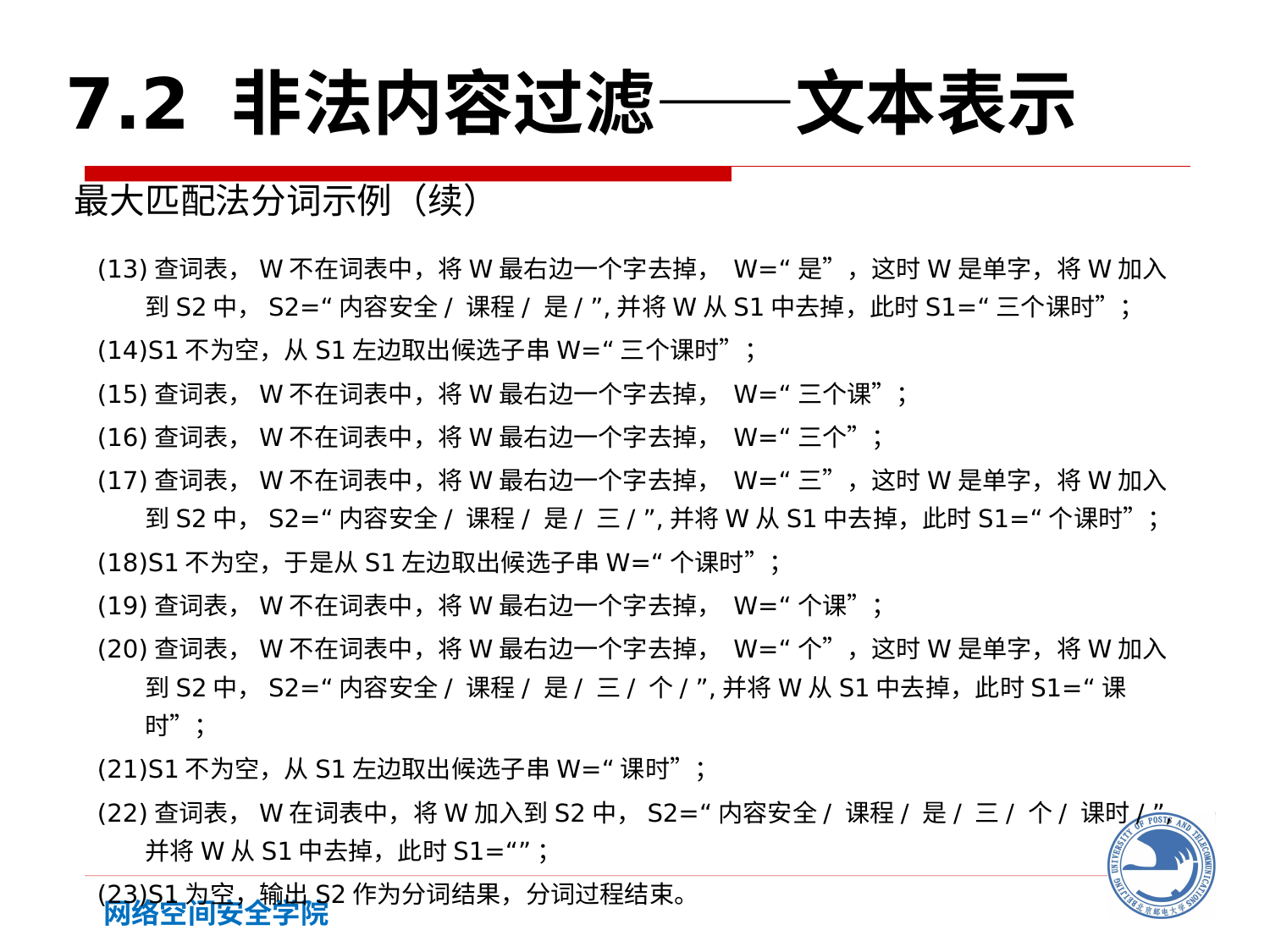

7.2 非法内容过滤——文本表示
最大匹配法分词示例（续）
(13)查词表，W不在词表中，将W最右边一个字去掉， W=“是”，这时W是单字，将W加入到S2中，S2=“内容安全/ 课程/ 是/ ”,并将W从S1中去掉，此时S1=“三个课时”；
(14)S1不为空，从S1左边取出候选子串W=“三个课时”；
(15)查词表，W不在词表中，将W最右边一个字去掉， W=“三个课”；
(16)查词表，W不在词表中，将W最右边一个字去掉， W=“三个”；
(17)查词表，W不在词表中，将W最右边一个字去掉， W=“三”，这时W是单字，将W加入到S2中，S2=“内容安全/ 课程/ 是/ 三/ ”,并将W从S1中去掉，此时S1=“个课时”；
(18)S1不为空，于是从S1左边取出候选子串W=“个课时”；
(19)查词表，W不在词表中，将W最右边一个字去掉， W=“个课”；
(20)查词表，W不在词表中，将W最右边一个字去掉， W=“个”，这时W是单字，将W加入到S2中，S2=“内容安全/ 课程/ 是/ 三/ 个/ ”,并将W从S1中去掉，此时S1=“课时”；
(21)S1不为空，从S1左边取出候选子串W=“课时”；
(22)查词表，W在词表中，将W加入到S2中，S2=“内容安全/ 课程/ 是/ 三/ 个/ 课时/ ”,并将W从S1中去掉，此时S1=“”；
(23)S1为空，输出S2作为分词结果，分词过程结束。
45